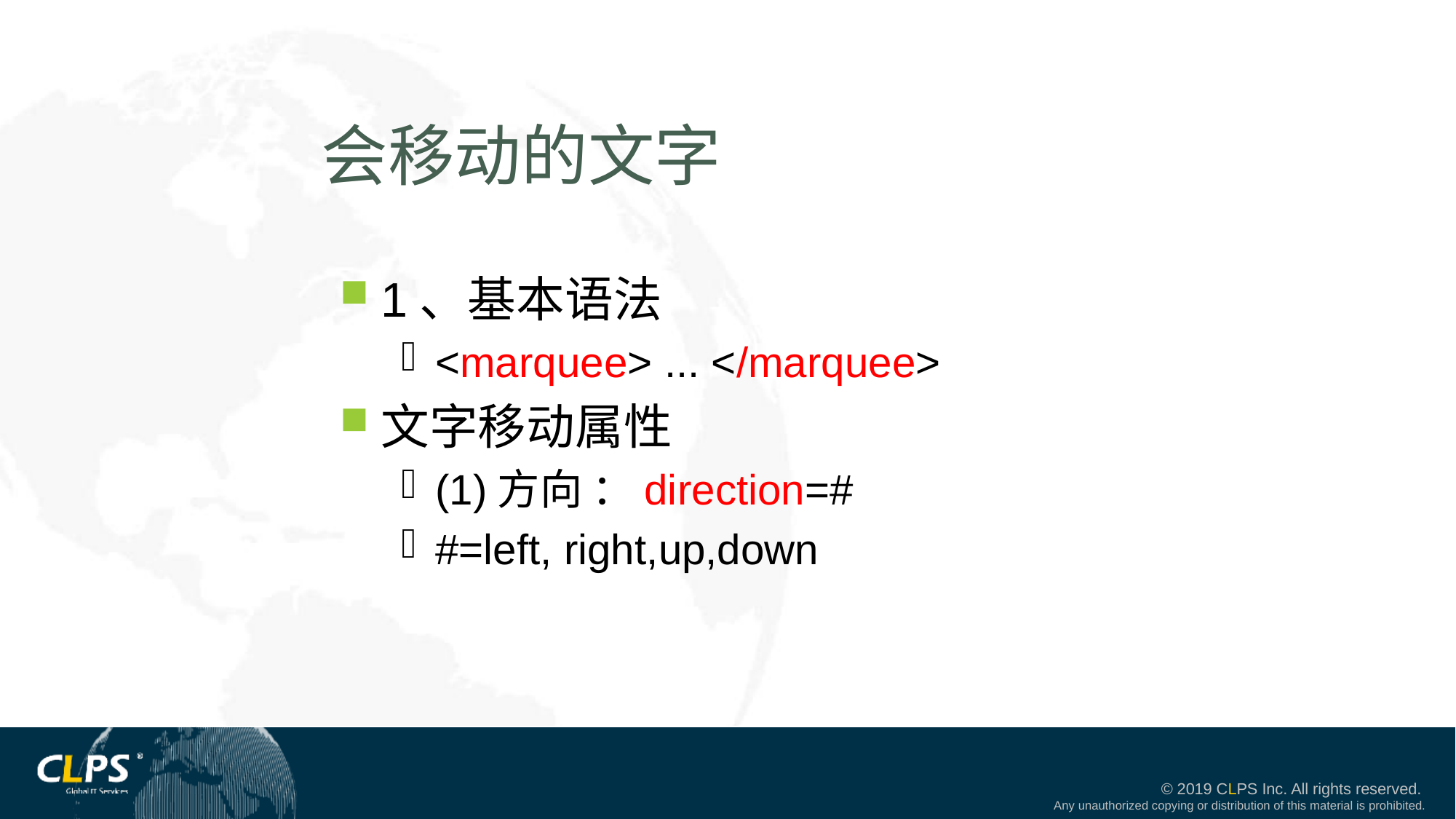

会移动的文字
1、基本语法
<marquee> ... </marquee>
文字移动属性
(1)方向 ：direction=#
#=left, right,up,down